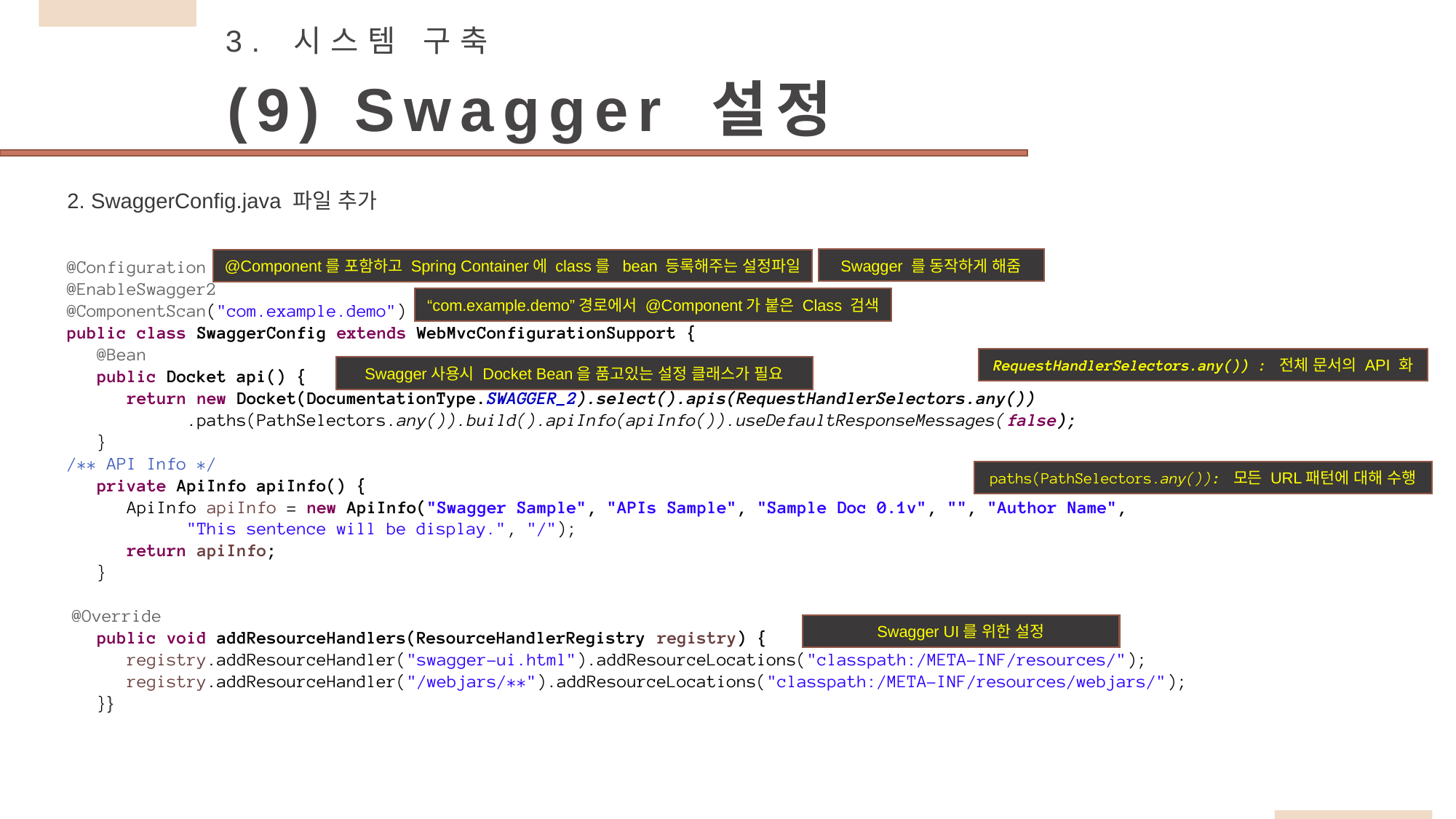

3. 시스템 구축
(9) Swagger 설정

2. SwaggerConfig.java 파일 추가
Swagger 를 동작하게 해줌
@Component를 포함하고 Spring Container에 class를  bean 등록해주는 설정파일
@Configuration
@EnableSwagger2
@ComponentScan("com.example.demo")
public class SwaggerConfig extends WebMvcConfigurationSupport {
   @Bean
   public Docket api() {
      return new Docket(DocumentationType.SWAGGER_2).select().apis(RequestHandlerSelectors.any())
            .paths(PathSelectors.any()).build().apiInfo(apiInfo()).useDefaultResponseMessages(false);
   }
/** API Info */
   private ApiInfo apiInfo() {
      ApiInfo apiInfo = new ApiInfo("Swagger Sample", "APIs Sample", "Sample Doc 0.1v", "", "Author Name",
            "This sentence will be display.", "/");
      return apiInfo;
   }

 @Override
   public void addResourceHandlers(ResourceHandlerRegistry registry) {
      registry.addResourceHandler("swagger-ui.html").addResourceLocations("classpath:/META-INF/resources/");
      registry.addResourceHandler("/webjars/**").addResourceLocations("classpath:/META-INF/resources/webjars/");
   }}
“com.example.demo”경로에서 @Component가 붙은 Class 검색
RequestHandlerSelectors.any()) : 전체 문서의 API 화
Swagger사용시 Docket Bean을 품고있는 설정 클래스가 필요
paths(PathSelectors.any()): 모든 URL패턴에 대해 수행
Swagger UI를 위한 설정